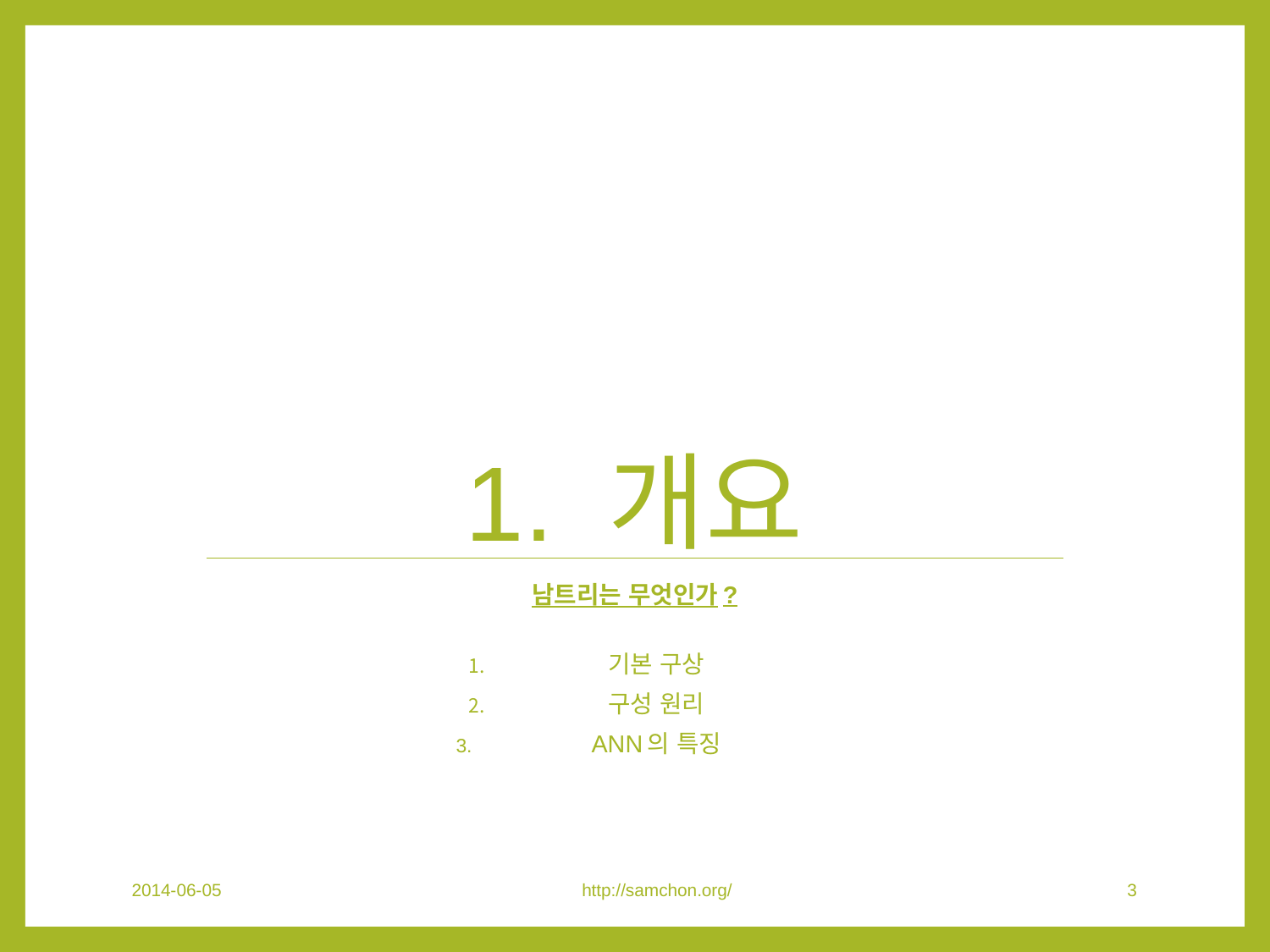

# 1. 개요
남트리는 무엇인가?
기본 구상
구성 원리
ANN의 특징
2014-06-05
http://samchon.org/
3